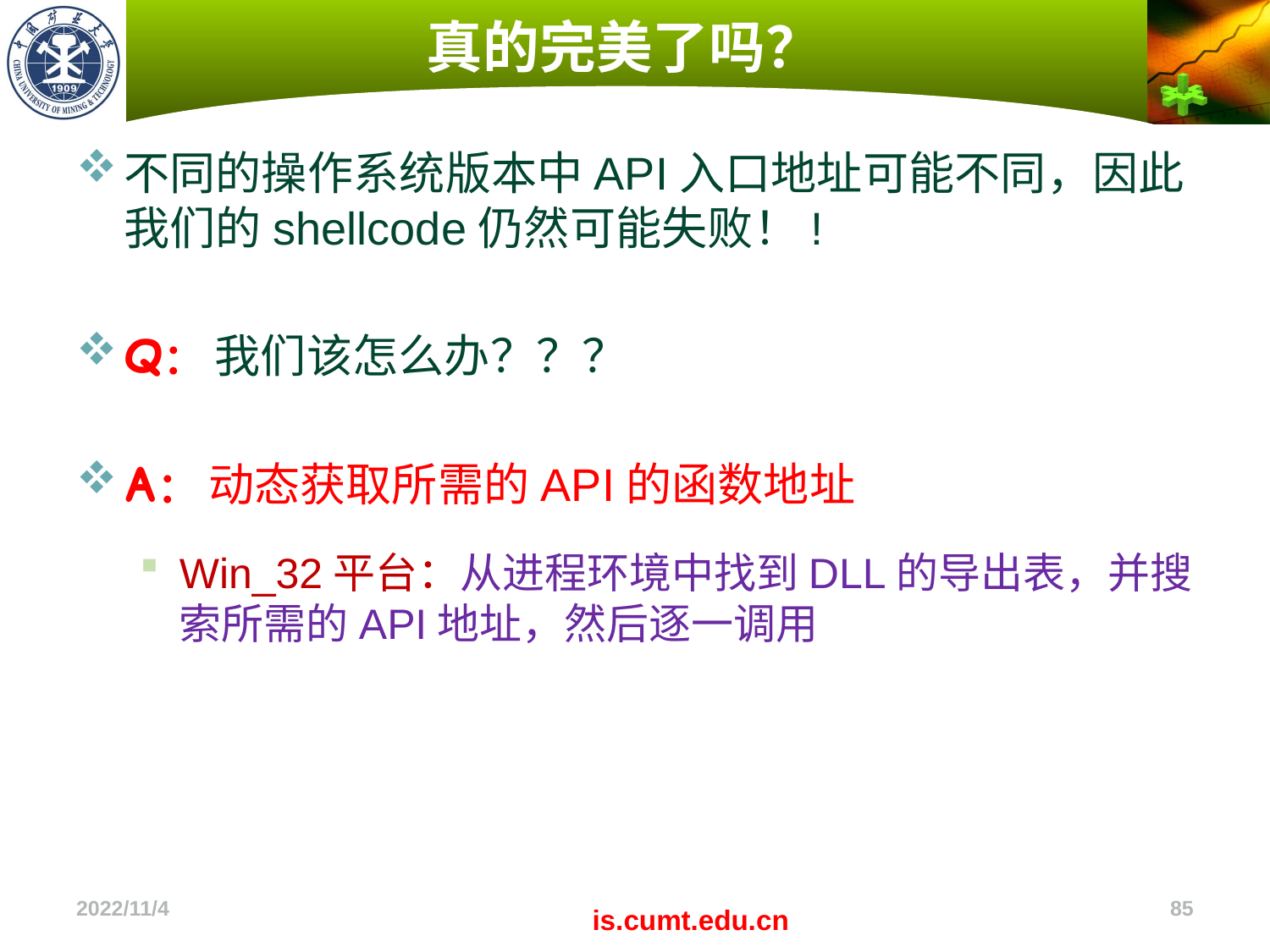

# 真的完美了吗？
不同的操作系统版本中API入口地址可能不同，因此我们的shellcode仍然可能失败！!

Q: 我们该怎么办？？？

A: 动态获取所需的API的函数地址

Win_32平台：从进程环境中找到DLL的导出表，并搜索所需的API地址，然后逐一调用
2022/11/4
85
is.cumt.edu.cn